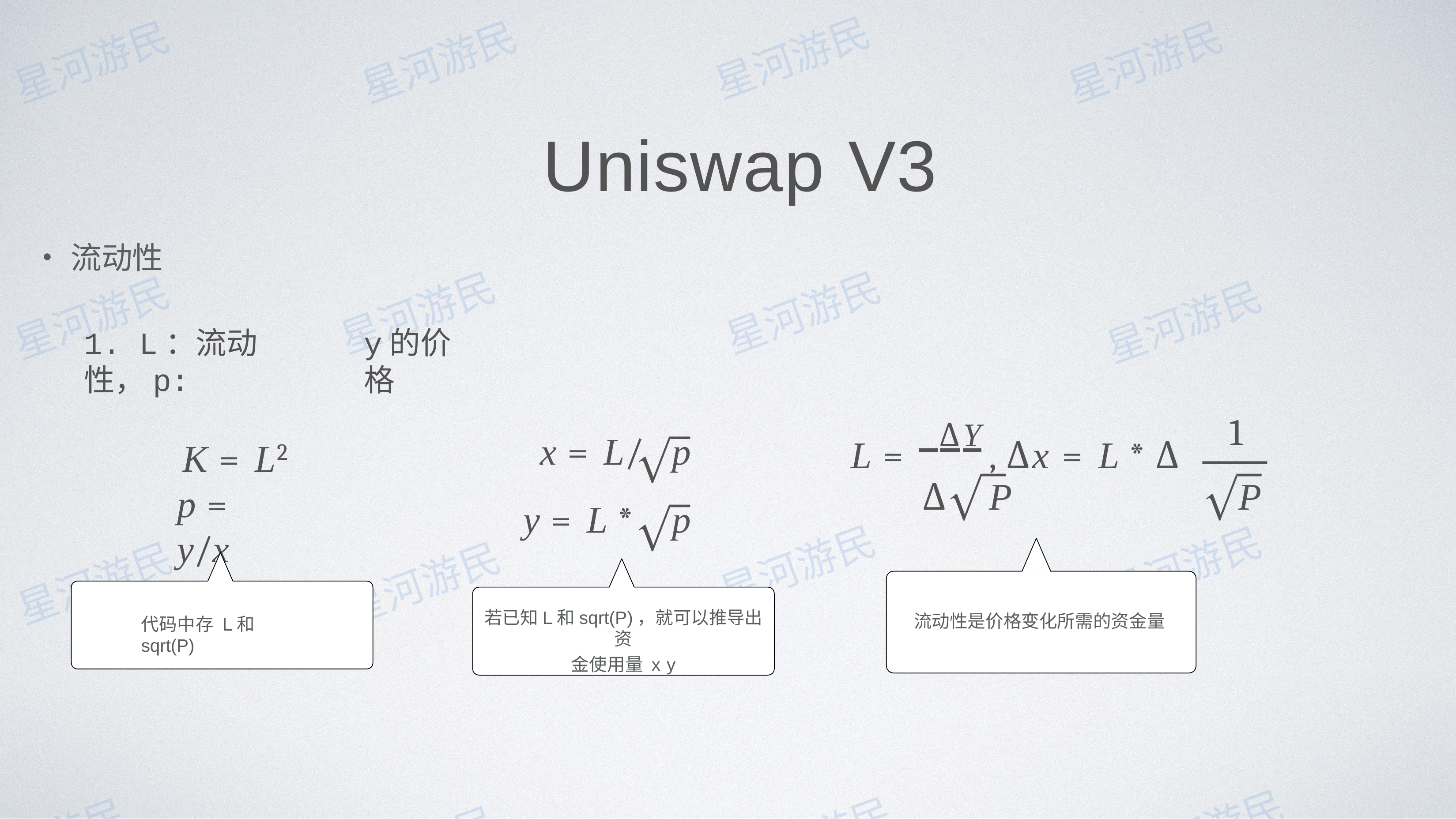

# Uniswap V3
流动性
1. L：流动性，p:
y的价格
x = L/	p
y = L *	p
1
L =   ΔY	, Δx = L * Δ Δ	P
K = L2
p = y/x

P

若已知L和sqrt(P)，就可以推导出资
⾦使⽤量 x y
流动性是价格变化所需的资⾦量
代码中存 L和sqrt(P)